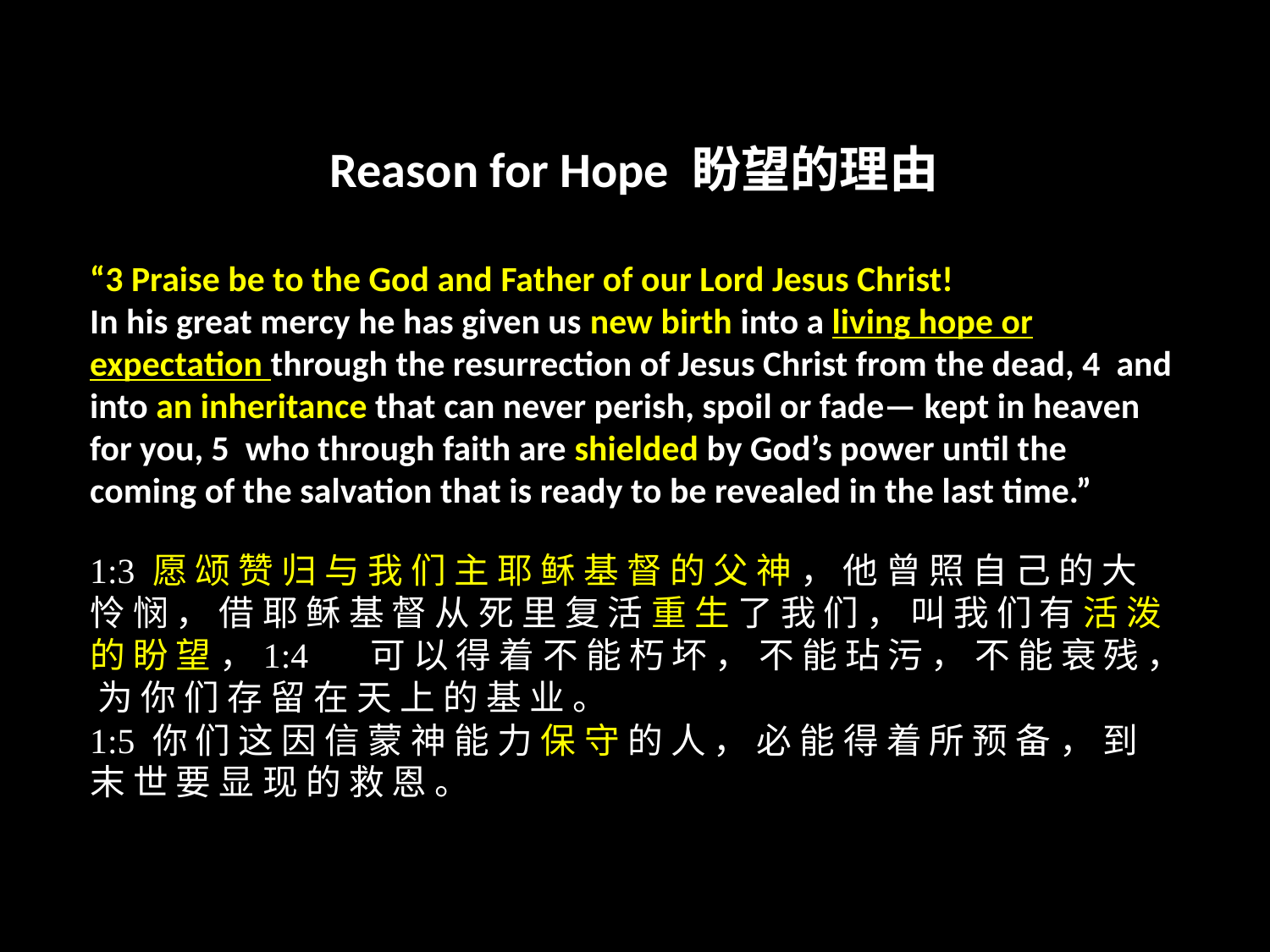

Reason for Hope 盼望的理由

“3 Praise be to the God and Father of our Lord Jesus Christ!
In his great mercy he has given us new birth into a living hope or expectation through the resurrection of Jesus Christ from the dead, 4  and into an inheritance that can never perish, spoil or fade— kept in heaven for you, 5  who through faith are shielded by God’s power until the coming of the salvation that is ready to be revealed in the last time.”

1:3 愿 颂 赞 归 与 我 们 主 耶 稣 基 督 的 父 神 ， 他 曾 照 自 己 的 大 怜 悯 ， 借 耶 稣 基 督 从 死 里 复 活 重 生 了 我 们 ， 叫 我 们 有 活 泼 的 盼 望 ，1:4	  可 以 得 着 不 能 朽 坏 ， 不 能 玷 污 ， 不 能 衰 残 ， 为 你 们 存 留 在 天 上 的 基 业 。
1:5 你 们 这 因 信 蒙 神 能 力 保 守 的 人 ， 必 能 得 着 所 预 备 ， 到 末 世 要 显 现 的 救 恩 。